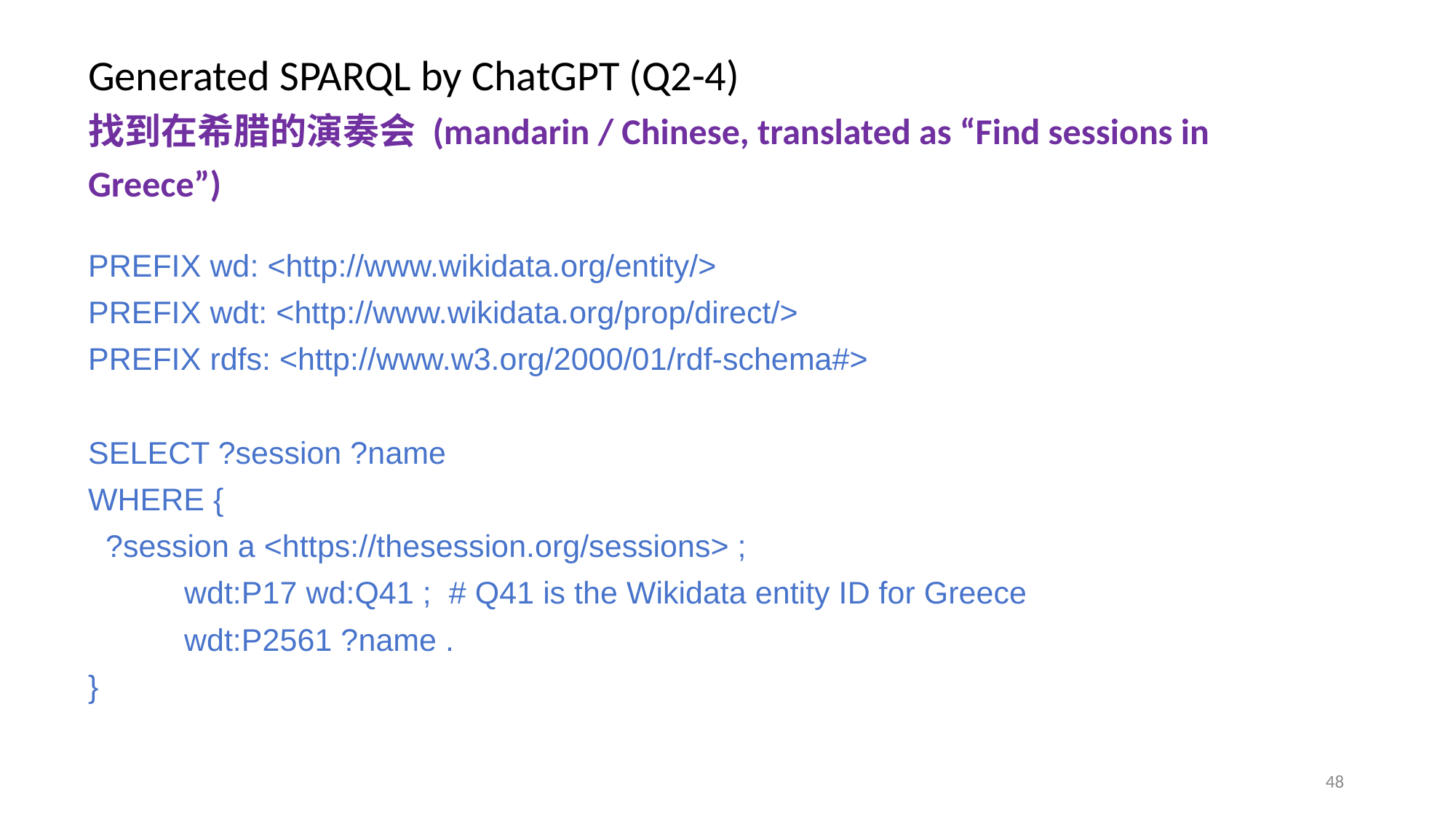

# Generated SPARQL by ChatGPT (Q2-4) 找到在希腊的演奏会 (mandarin / Chinese, translated as “Find sessions in Greece”)

PREFIX wd: <http://www.wikidata.org/entity/>
PREFIX wdt: <http://www.wikidata.org/prop/direct/>
PREFIX rdfs: <http://www.w3.org/2000/01/rdf-schema#>

SELECT ?session ?name
WHERE {
  ?session a <https://thesession.org/sessions> ;
           wdt:P17 wd:Q41 ;  # Q41 is the Wikidata entity ID for Greece
           wdt:P2561 ?name .
}
48